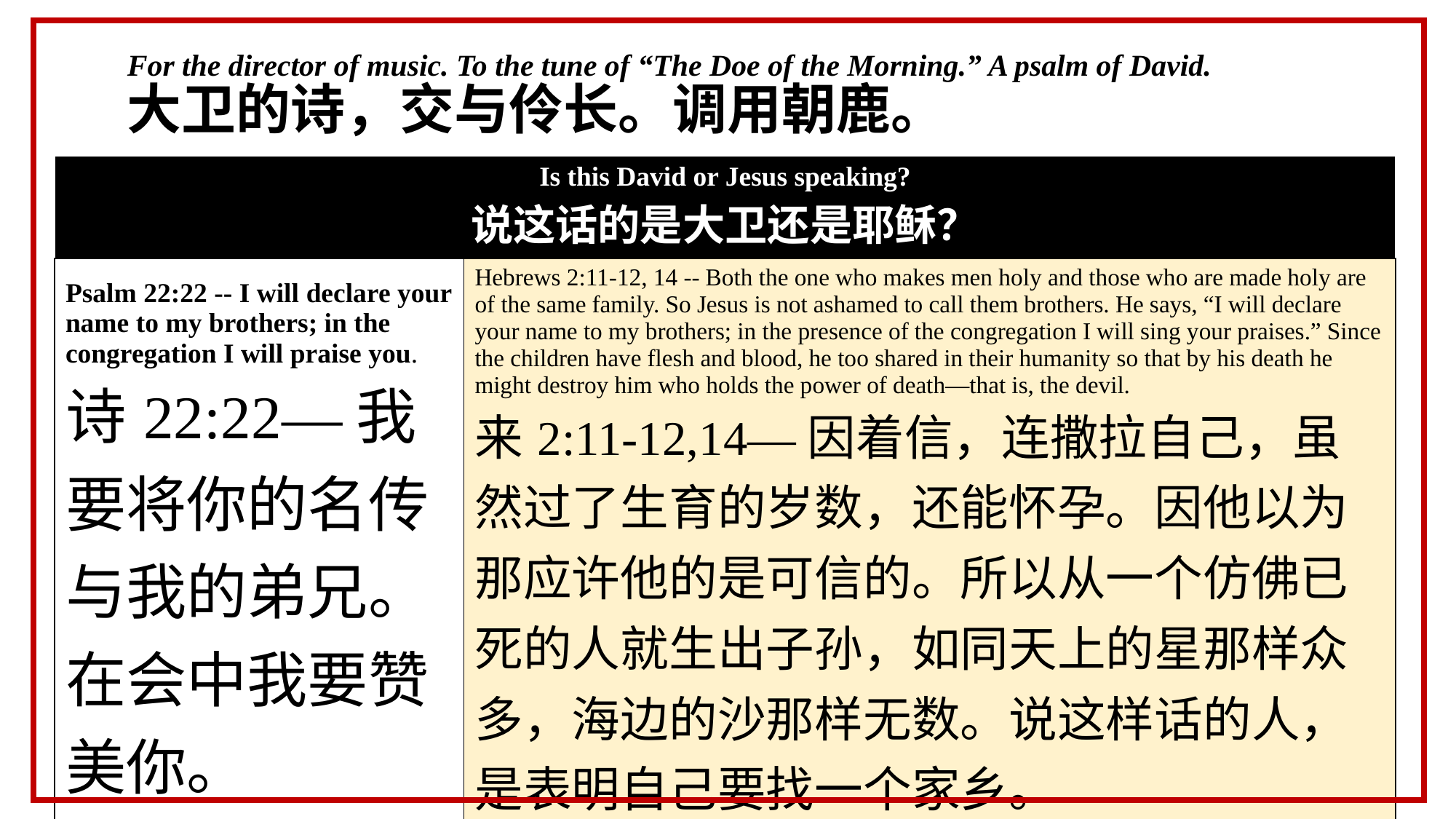

# For the director of music. To the tune of “The Doe of the Morning.” A psalm of David. 大卫的诗，交与伶长。调用朝鹿。
| Is this David or Jesus speaking? 说这话的是大卫还是耶稣？ |  |
| --- | --- |
| Psalm 22:22 -- I will declare your name to my brothers; in the congregation I will praise you. 诗22:22—我要将你的名传与我的弟兄。在会中我要赞美你。 | Hebrews 2:11-12, 14 -- Both the one who makes men holy and those who are made holy are of the same family. So Jesus is not ashamed to call them brothers. He says, “I will declare your name to my brothers; in the presence of the congregation I will sing your praises.” Since the children have flesh and blood, he too shared in their humanity so that by his death he might destroy him who holds the power of death—that is, the devil. 来2:11-12,14—因着信，连撒拉自己，虽然过了生育的岁数，还能怀孕。因他以为那应许他的是可信的。所以从一个仿佛已死的人就生出子孙，如同天上的星那样众多，海边的沙那样无数。说这样话的人，是表明自己要找一个家乡。 |